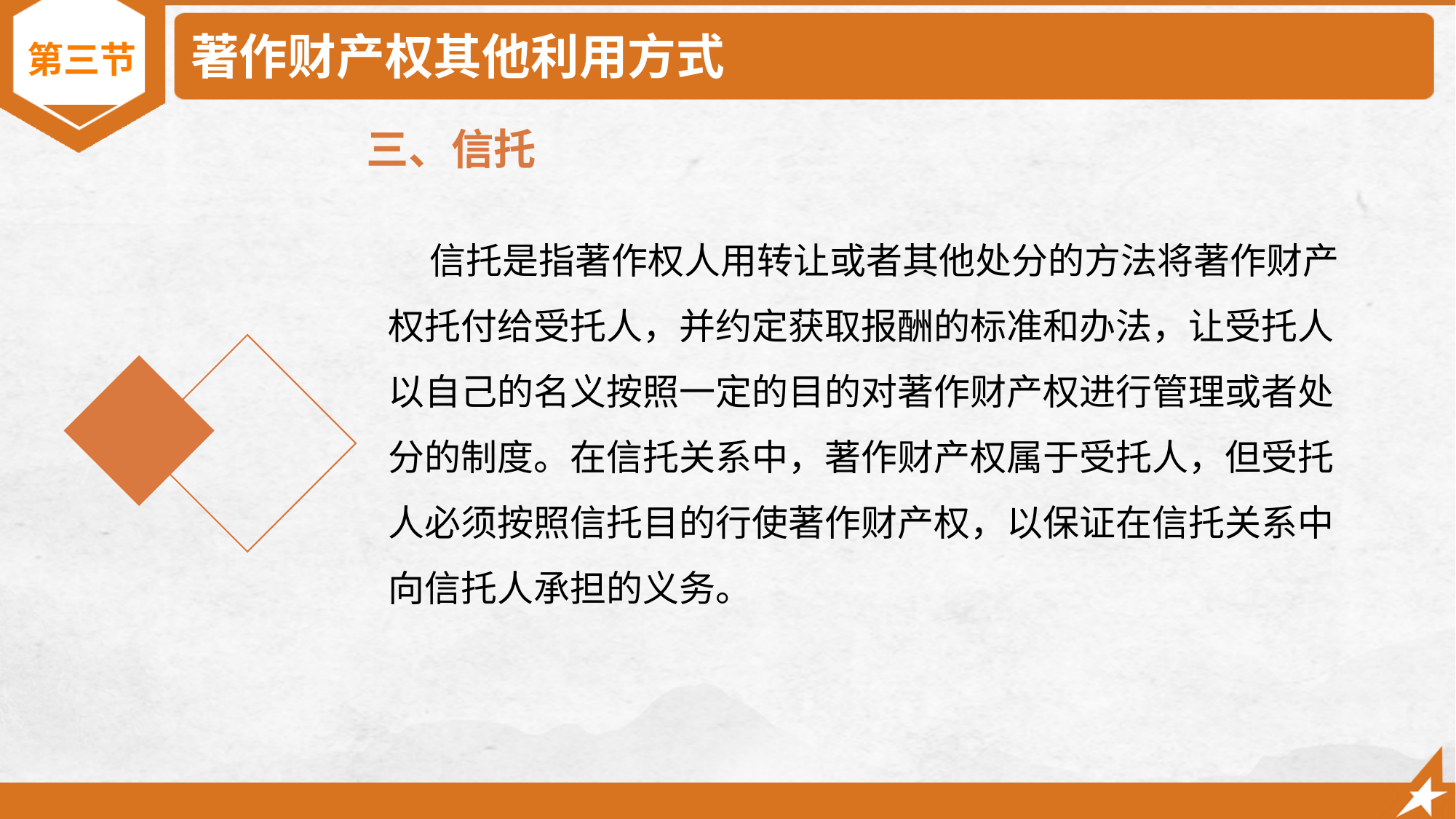

# 著作财产权其他利用方式
第三节
三、信托
    信托是指著作权人用转让或者其他处分的方法将著作财产权托付给受托人，并约定获取报酬的标准和办法，让受托人以自己的名义按照一定的目的对著作财产权进行管理或者处分的制度。在信托关系中，著作财产权属于受托人，但受托人必须按照信托目的行使著作财产权，以保证在信托关系中向信托人承担的义务。